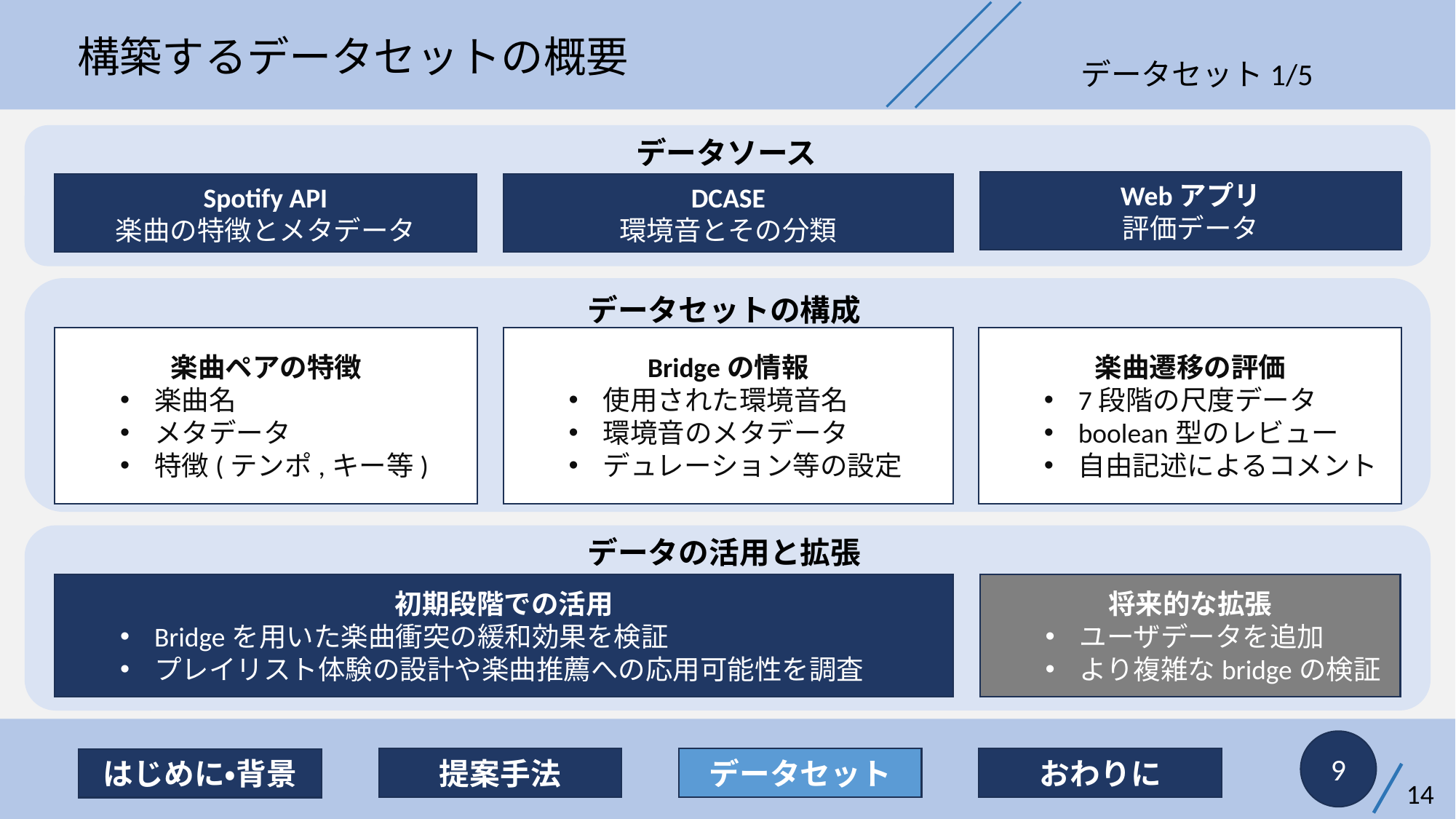

構築するデータセットの概要
データセット1/5

データソース
Webアプリ
評価データ
Spotify API
楽曲の特徴とメタデータ
DCASE
環境音とその分類

データセットの構成
楽曲ペアの特徴
楽曲名
メタデータ
特徴(テンポ,キー等)
Bridgeの情報
使用された環境音名
環境音のメタデータ
デュレーション等の設定
楽曲遷移の評価
7段階の尺度データ
boolean型のレビュー
自由記述によるコメント

データの活用と拡張
初期段階での活用
Bridgeを用いた楽曲衝突の緩和効果を検証
プレイリスト体験の設計や楽曲推薦への応用可能性を調査
将来的な拡張
ユーザデータを追加
より複雑なbridgeの検証

9
提案手法
データセット
おわりに
はじめに・背景
14